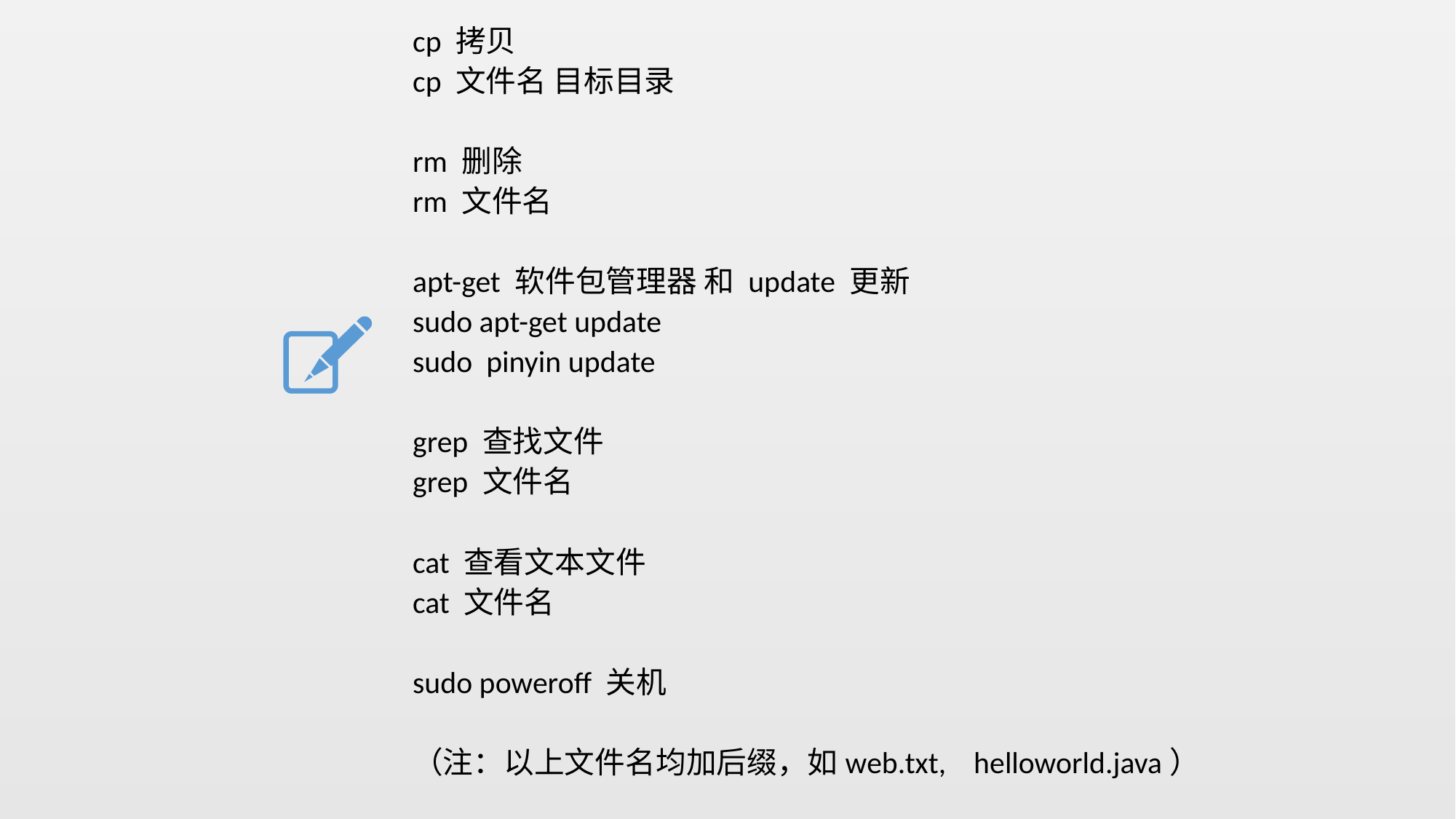

cp 拷贝
cp 文件名 目标目录

rm 删除
rm 文件名

apt-get 软件包管理器 和 update 更新
sudo apt-get update
sudo  pinyin update

grep 查找文件
grep 文件名

cat 查看文本文件
cat 文件名

sudo poweroff 关机

（注：以上文件名均加后缀，如web.txt,    helloworld.java）